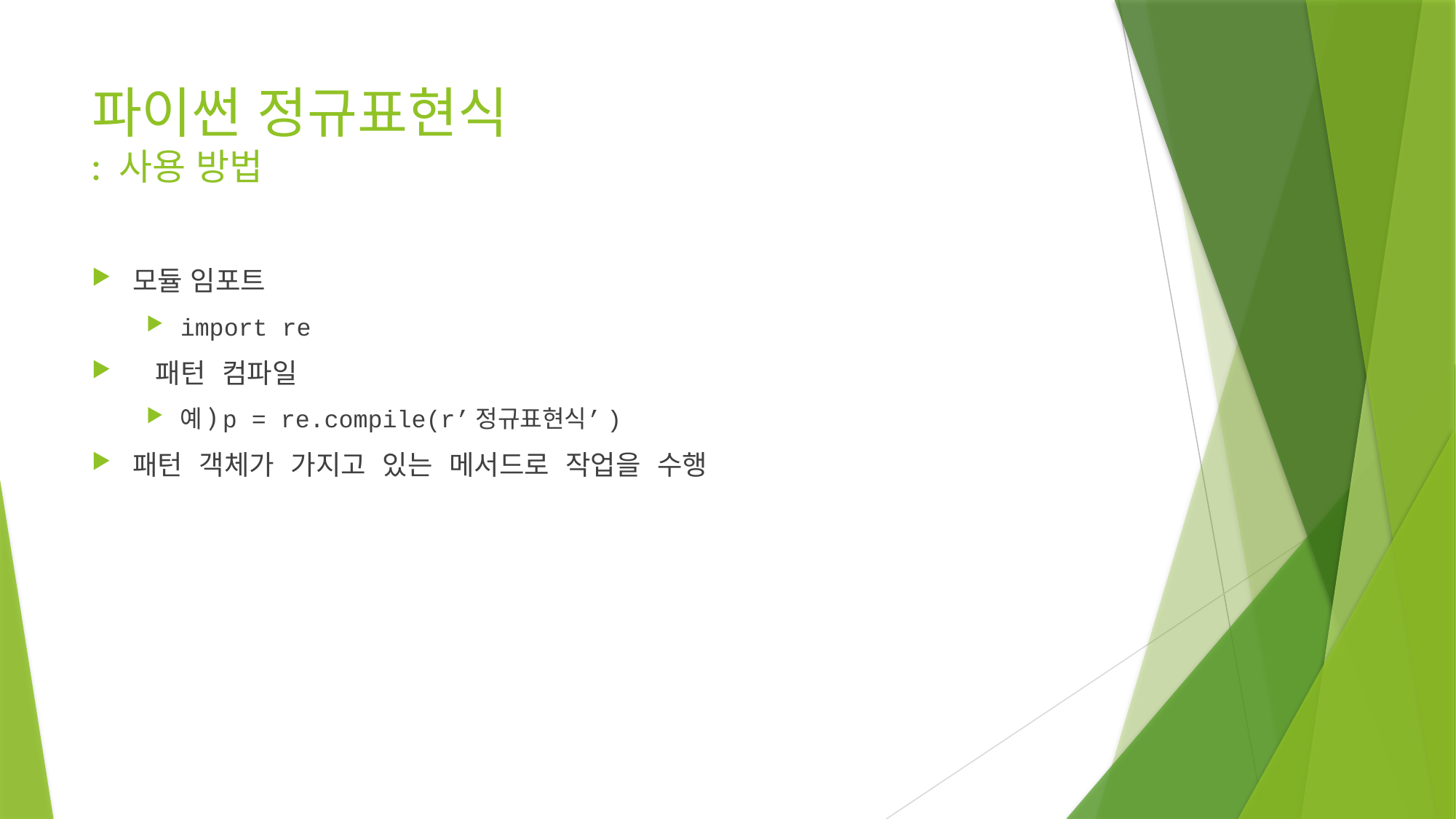

# 파이썬 정규표현식 : 사용 방법
모듈 임포트
import re
 패턴 컴파일
예) p = re.compile(r’정규표현식’)
패턴 객체가 가지고 있는 메서드로 작업을 수행